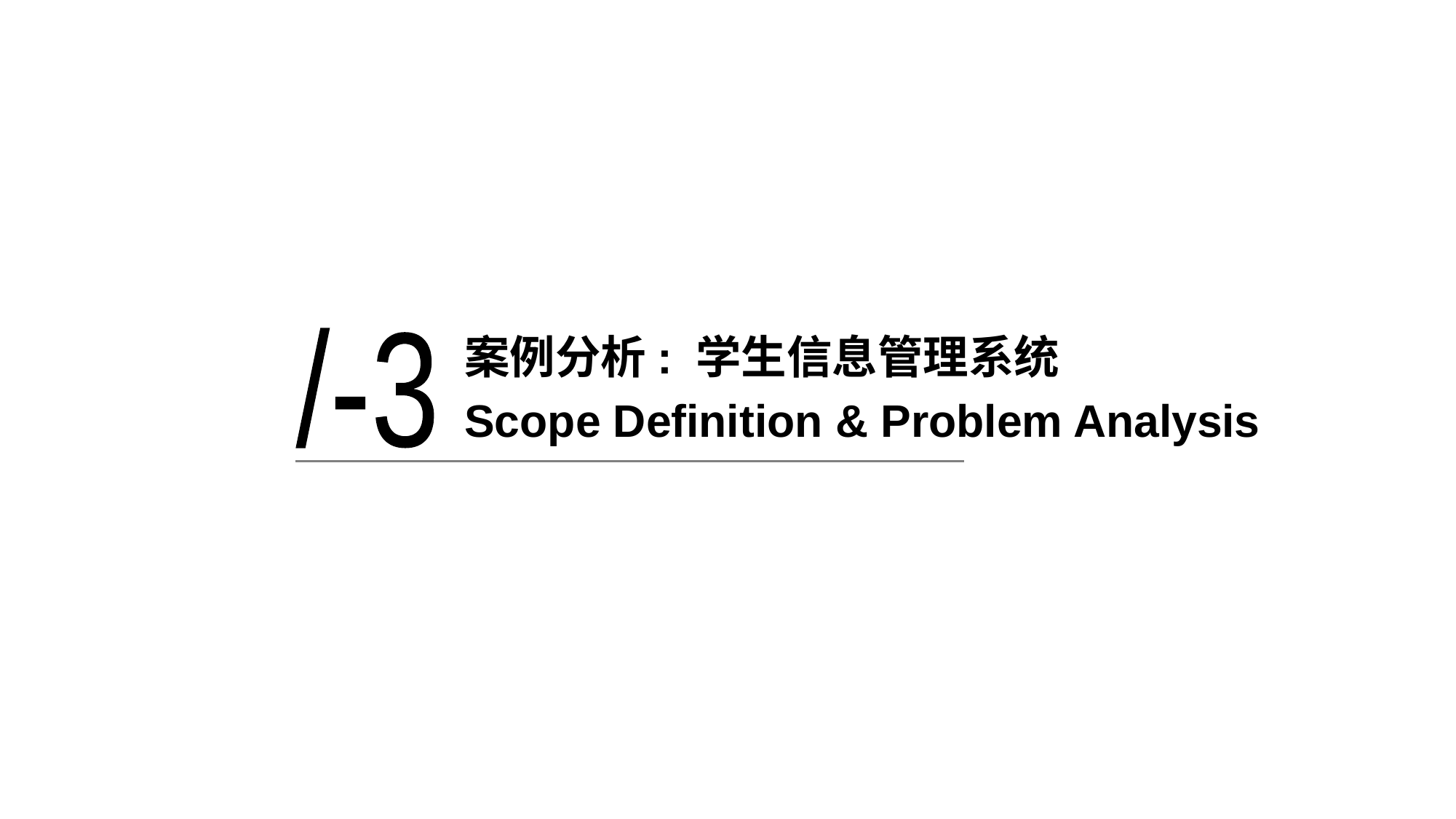

案例分析: 学生信息管理系统
Scope Definition & Problem Analysis
/-3